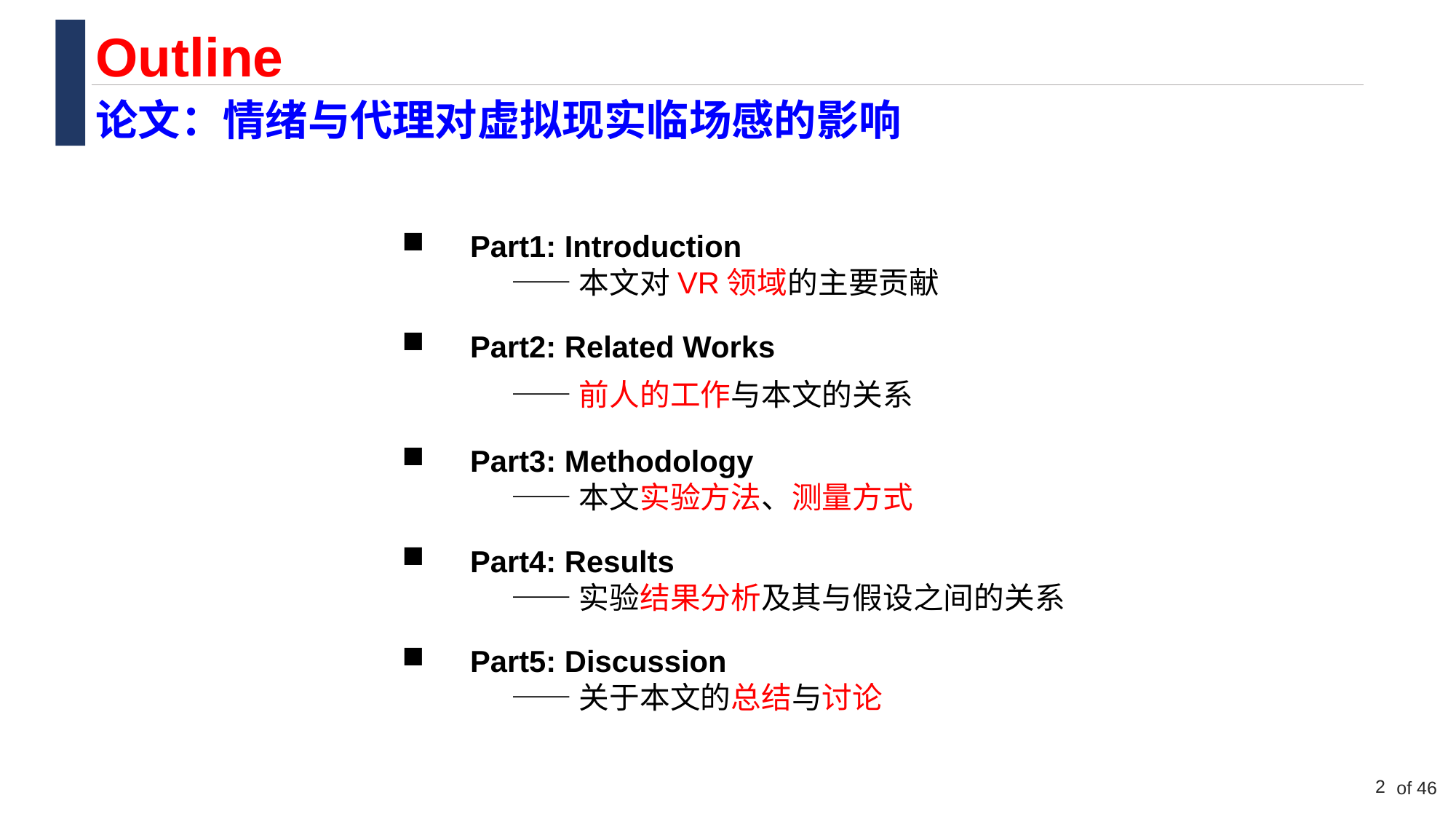

Outline
论文：情绪与代理对虚拟现实临场感的影响
Part1: Introduction
	——本文对VR领域的主要贡献
Part2: Related Works
	——前人的工作与本文的关系
Part3: Methodology
	——本文实验方法、测量方式
Part4: Results
	——实验结果分析及其与假设之间的关系
Part5: Discussion
	——关于本文的总结与讨论
2